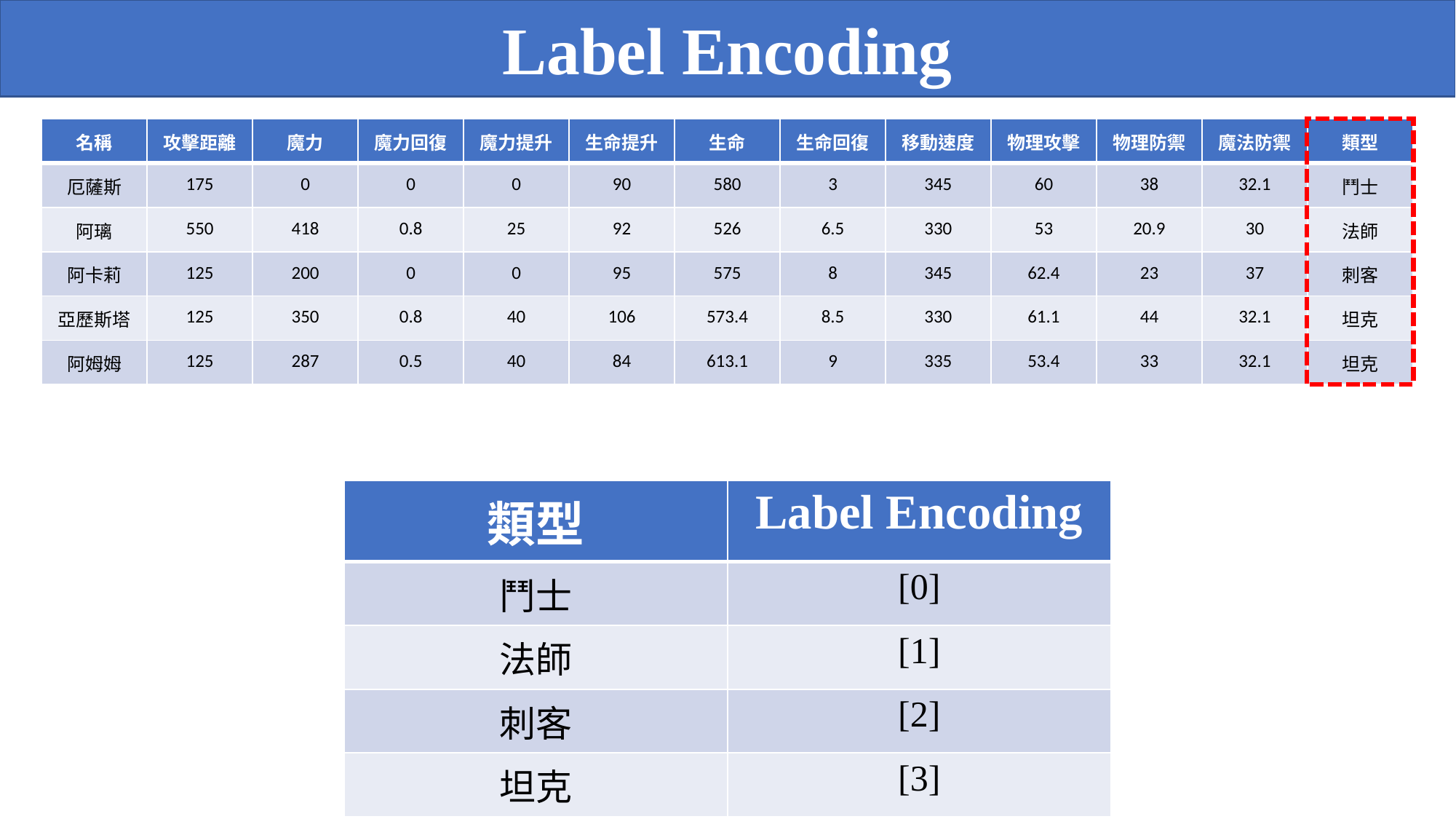

Label Encoding

| 名稱 | 攻擊距離 | 魔力 | 魔力回復 | 魔力提升 | 生命提升 | 生命 | 生命回復 | 移動速度 | 物理攻擊 | 物理防禦 | 魔法防禦 | 類型 |
| --- | --- | --- | --- | --- | --- | --- | --- | --- | --- | --- | --- | --- |
| 厄薩斯 | 175 | 0 | 0 | 0 | 90 | 580 | 3 | 345 | 60 | 38 | 32.1 | 鬥士 |
| 阿璃 | 550 | 418 | 0.8 | 25 | 92 | 526 | 6.5 | 330 | 53 | 20.9 | 30 | 法師 |
| 阿卡莉 | 125 | 200 | 0 | 0 | 95 | 575 | 8 | 345 | 62.4 | 23 | 37 | 刺客 |
| 亞歷斯塔 | 125 | 350 | 0.8 | 40 | 106 | 573.4 | 8.5 | 330 | 61.1 | 44 | 32.1 | 坦克 |
| 阿姆姆 | 125 | 287 | 0.5 | 40 | 84 | 613.1 | 9 | 335 | 53.4 | 33 | 32.1 | 坦克 |
| 類型 | Label Encoding |
| --- | --- |
| 鬥士 | [0] |
| 法師 | [1] |
| 刺客 | [2] |
| 坦克 | [3] |